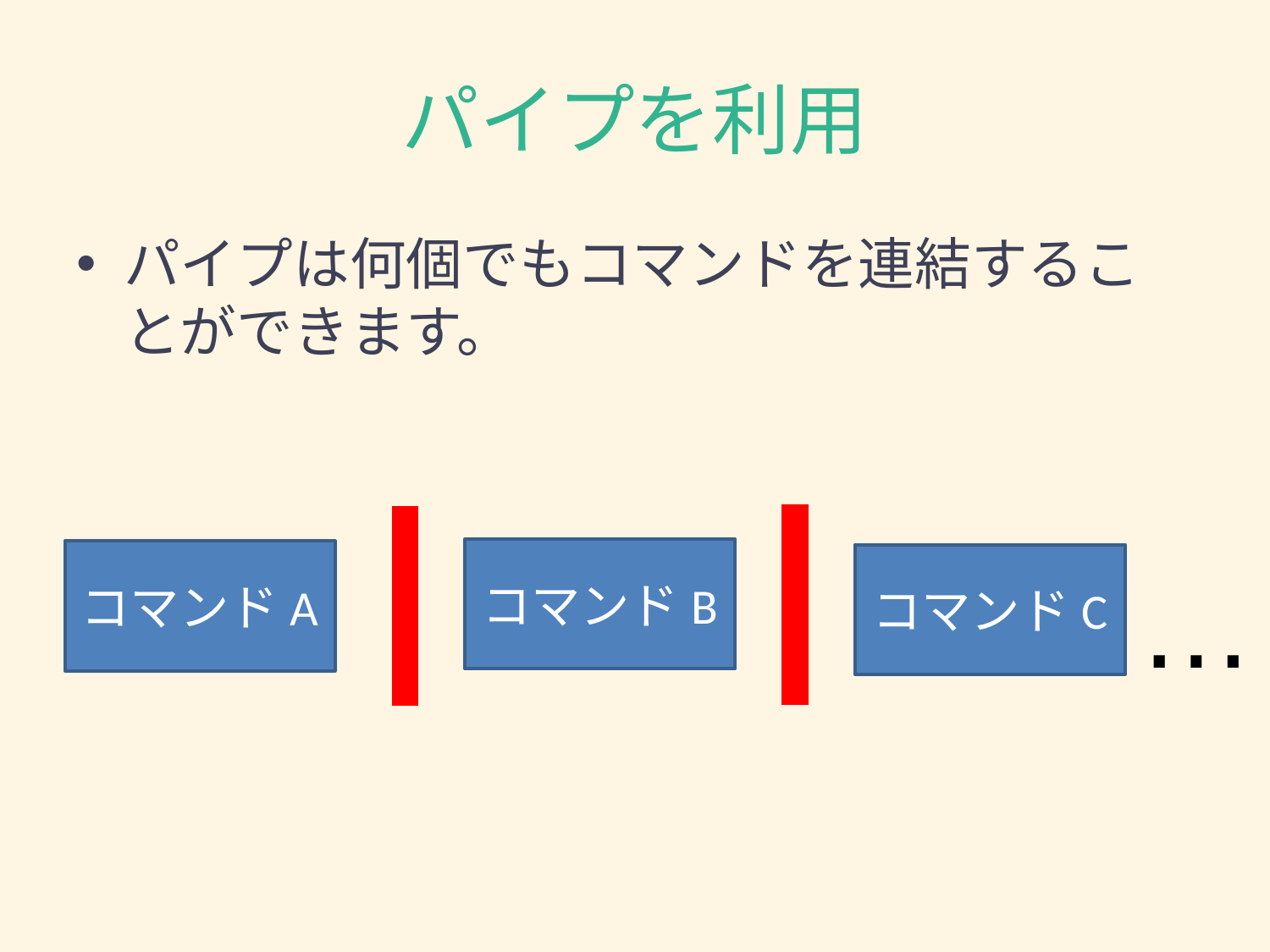

# パイプを利用
パイプは何個でもコマンドを連結することができます。
コマンドB
コマンドA
コマンドC
…